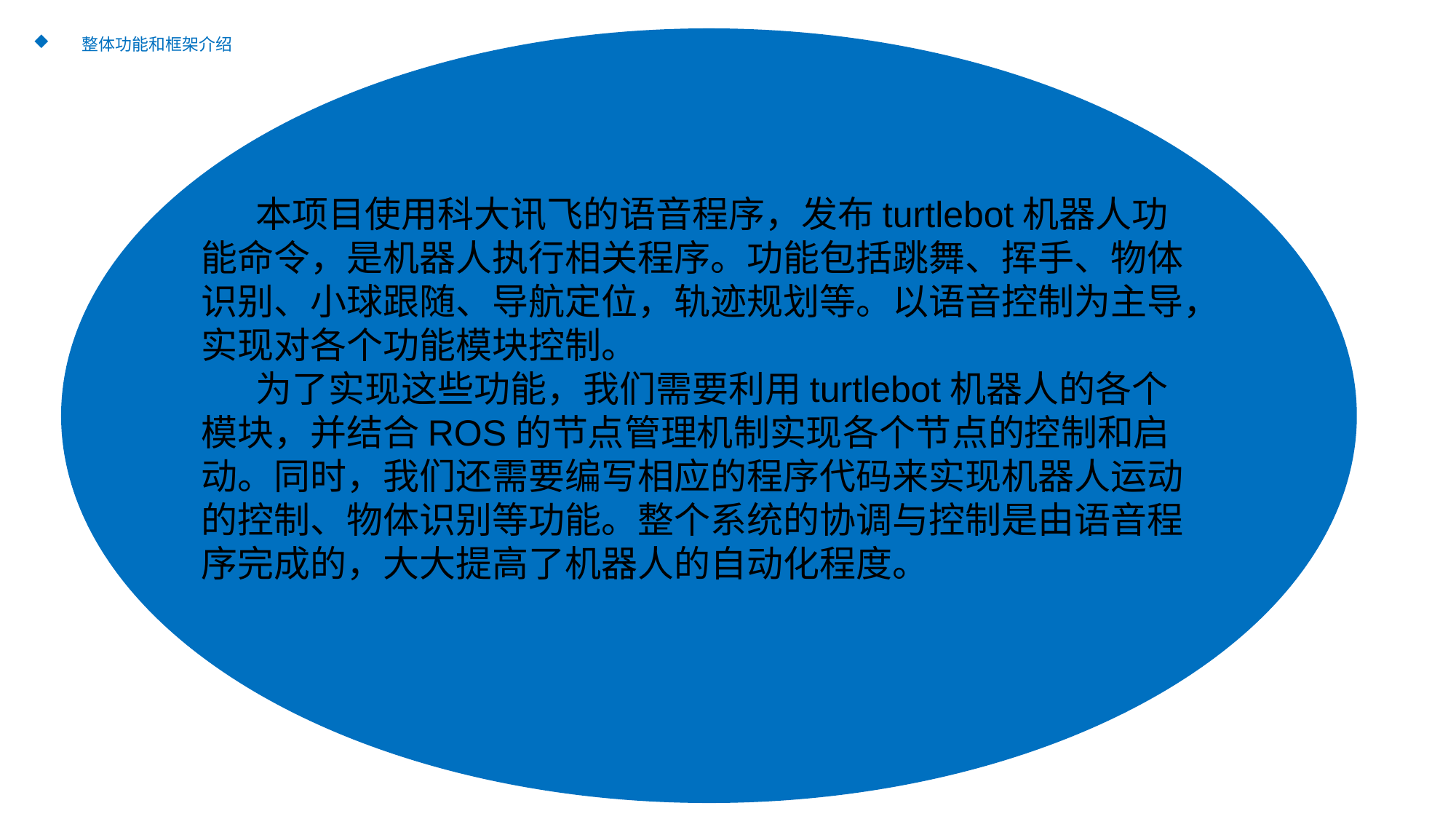

整体功能和框架介绍
本项目使用科大讯飞的语音程序，发布turtlebot机器人功能命令，是机器人执行相关程序。功能包括跳舞、挥手、物体识别、小球跟随、导航定位，轨迹规划等。以语音控制为主导，实现对各个功能模块控制。
为了实现这些功能，我们需要利用turtlebot机器人的各个模块，并结合ROS的节点管理机制实现各个节点的控制和启动。同时，我们还需要编写相应的程序代码来实现机器人运动的控制、物体识别等功能。整个系统的协调与控制是由语音程序完成的，大大提高了机器人的自动化程度。